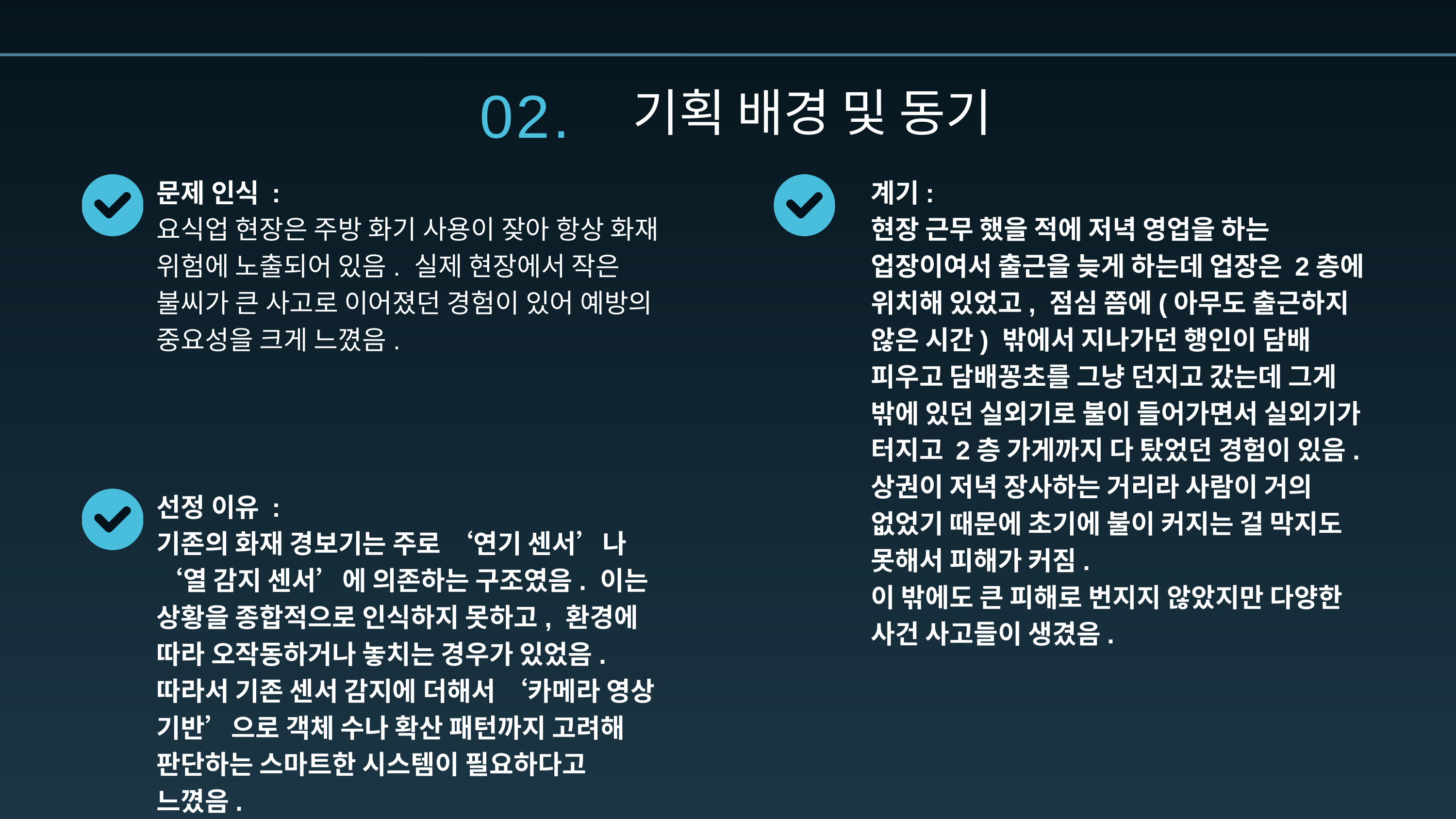

02.
기획 배경 및 동기
문제 인식 :
요식업 현장은 주방 화기 사용이 잦아 항상 화재 위험에 노출되어 있음. 실제 현장에서 작은 불씨가 큰 사고로 이어졌던 경험이 있어 예방의 중요성을 크게 느꼈음.
계기:
현장 근무 했을 적에 저녁 영업을 하는 업장이여서 출근을 늦게 하는데 업장은 2층에 위치해 있었고, 점심 쯤에(아무도 출근하지 않은 시간) 밖에서 지나가던 행인이 담배 피우고 담배꽁초를 그냥 던지고 갔는데 그게 밖에 있던 실외기로 불이 들어가면서 실외기가 터지고 2층 가게까지 다 탔었던 경험이 있음. 상권이 저녁 장사하는 거리라 사람이 거의 없었기 때문에 초기에 불이 커지는 걸 막지도 못해서 피해가 커짐.
이 밖에도 큰 피해로 번지지 않았지만 다양한 사건 사고들이 생겼음.

선정 이유 :
기존의 화재 경보기는 주로 ‘연기 센서’나 ‘열 감지 센서’에 의존하는 구조였음. 이는 상황을 종합적으로 인식하지 못하고, 환경에 따라 오작동하거나 놓치는 경우가 있었음.
따라서 기존 센서 감지에 더해서 ‘카메라 영상 기반’으로 객체 수나 확산 패턴까지 고려해 판단하는 스마트한 시스템이 필요하다고 느꼈음.